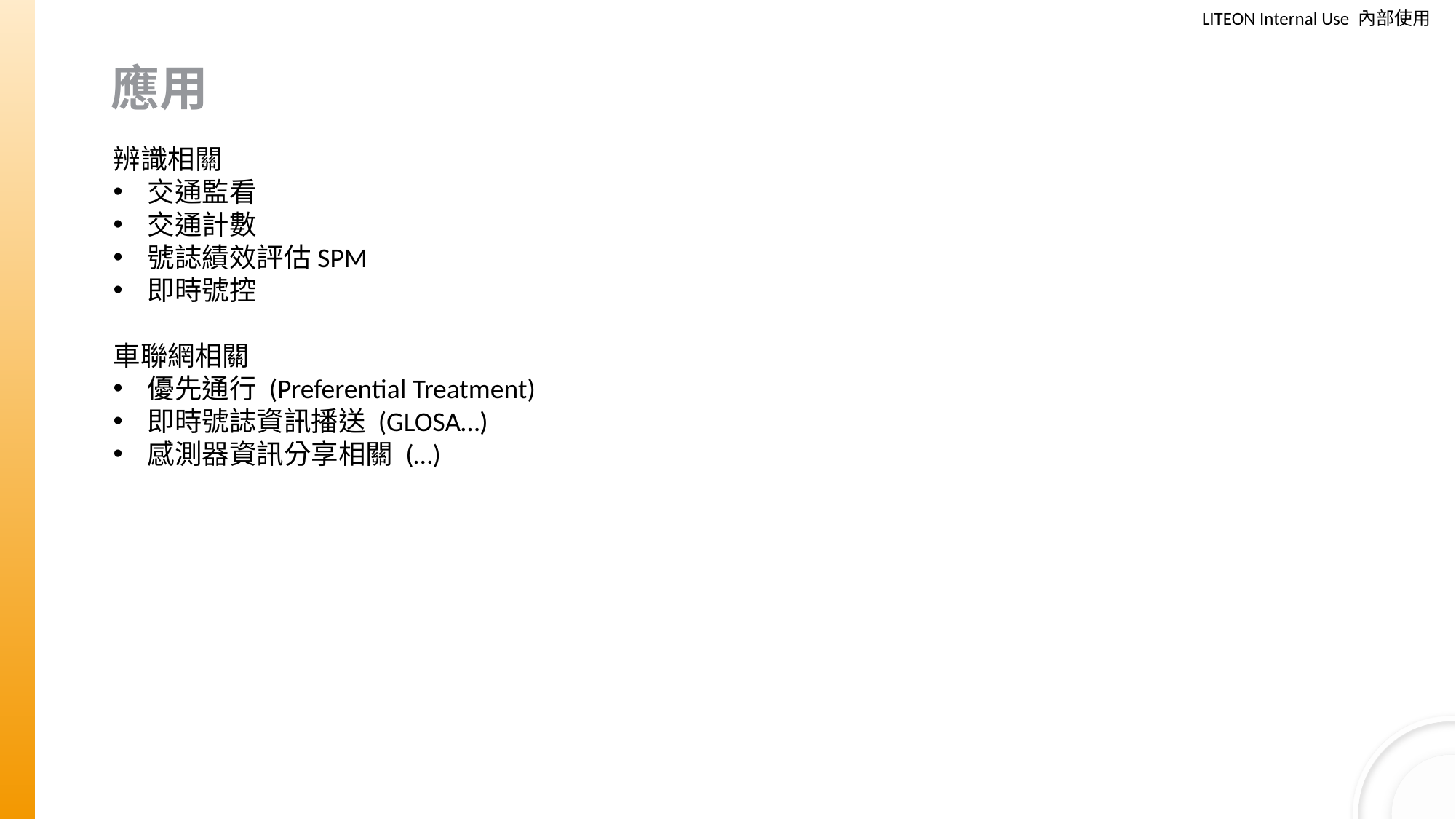

# 應用
辨識相關
交通監看
交通計數
號誌績效評估SPM
即時號控

車聯網相關
優先通行 (Preferential Treatment)
即時號誌資訊播送 (GLOSA…)
感測器資訊分享相關 (…)